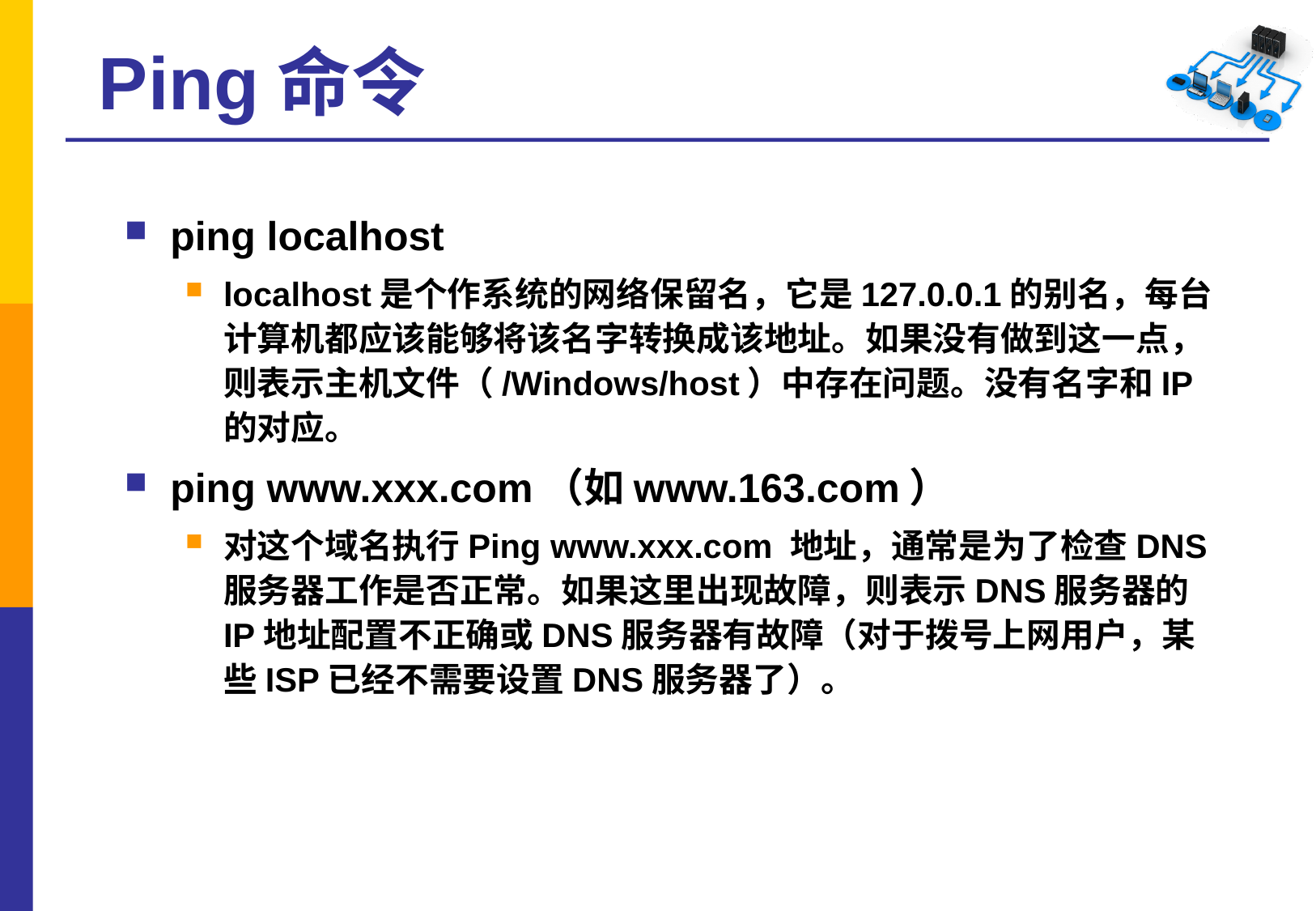

# Ping命令
ping localhost
localhost是个作系统的网络保留名，它是127.0.0.1的别名，每台计算机都应该能够将该名字转换成该地址。如果没有做到这一点，则表示主机文件（/Windows/host）中存在问题。没有名字和IP的对应。
ping www.xxx.com（如www.163.com）
对这个域名执行Ping www.xxx.com 地址，通常是为了检查DNS服务器工作是否正常。如果这里出现故障，则表示DNS服务器的IP地址配置不正确或DNS服务器有故障（对于拨号上网用户，某些ISP已经不需要设置DNS服务器了）。